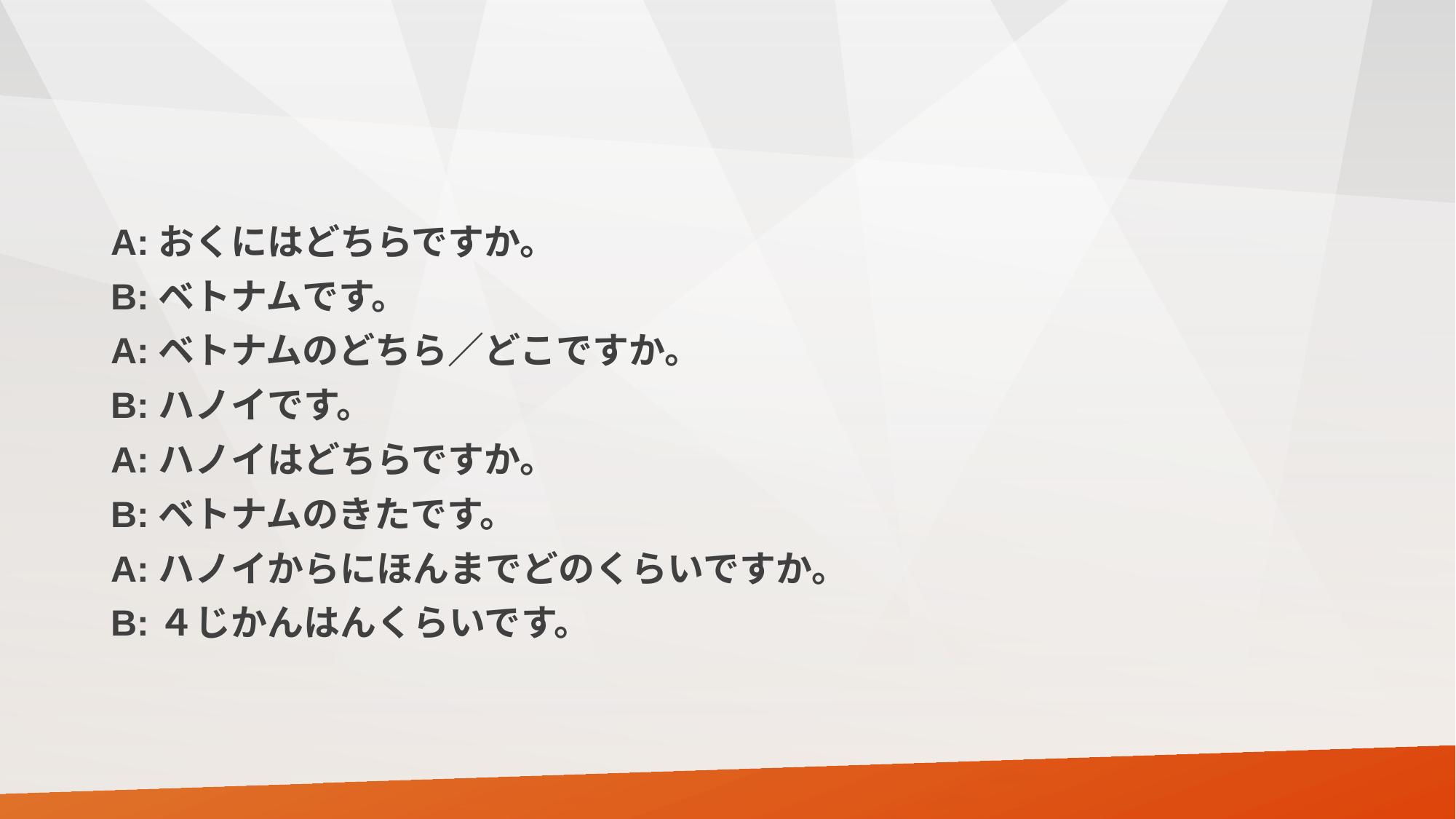

#
A:おくにはどちらですか。
B:ベトナムです。
A:ベトナムのどちら／どこですか。
B:ハノイです。
A:ハノイはどちらですか。
B:ベトナムのきたです。
A:ハノイからにほんまでどのくらいですか。
B:４じかんはんくらいです。